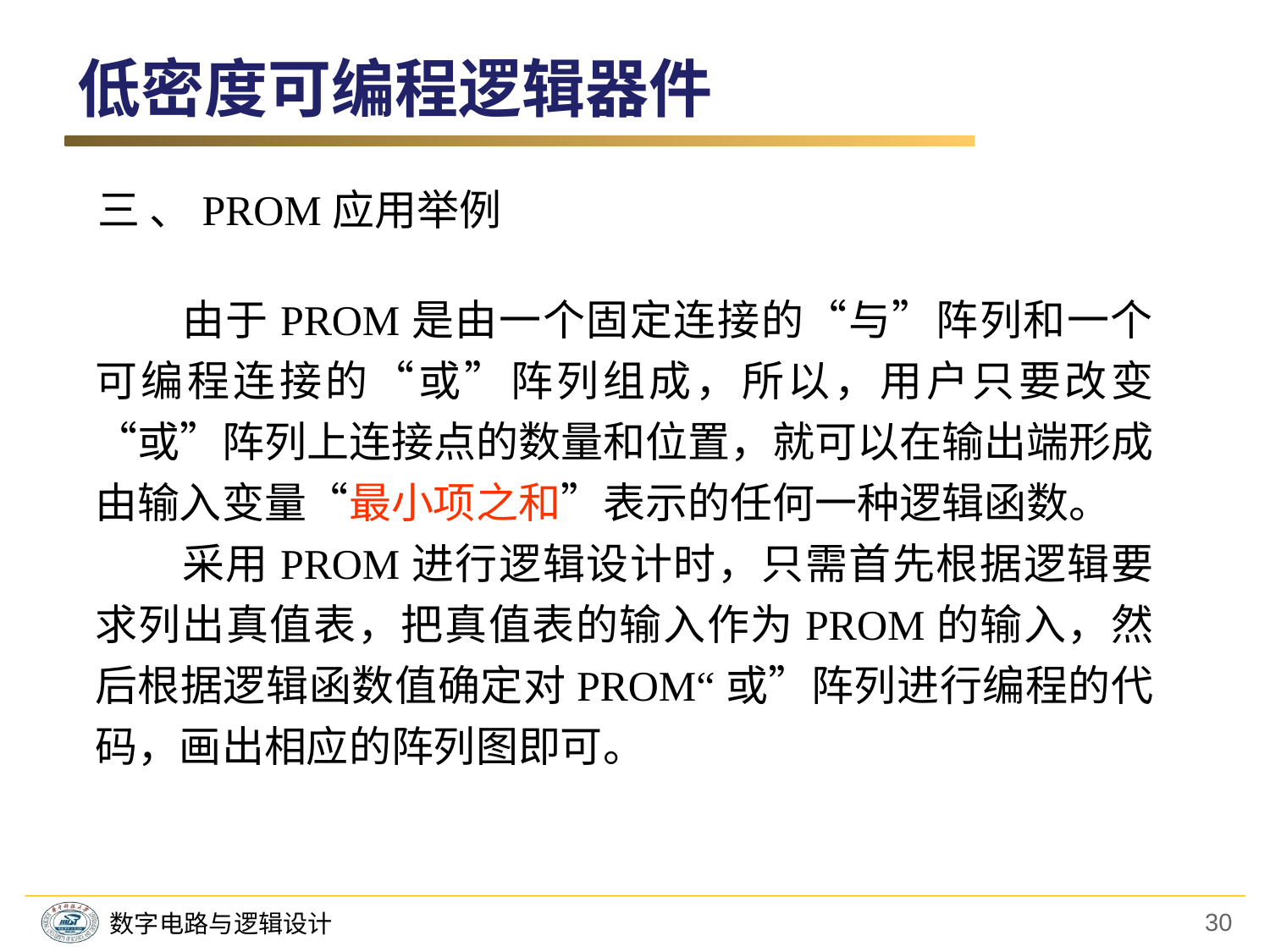

低密度可编程逻辑器件
三 、PROM应用举例
　　由于PROM是由一个固定连接的“与”阵列和一个可编程连接的“或”阵列组成，所以，用户只要改变“或”阵列上连接点的数量和位置，就可以在输出端形成由输入变量“最小项之和”表示的任何一种逻辑函数。
　　采用PROM进行逻辑设计时，只需首先根据逻辑要求列出真值表，把真值表的输入作为PROM的输入，然后根据逻辑函数值确定对PROM“或”阵列进行编程的代码，画出相应的阵列图即可。
30
数字电路与逻辑设计